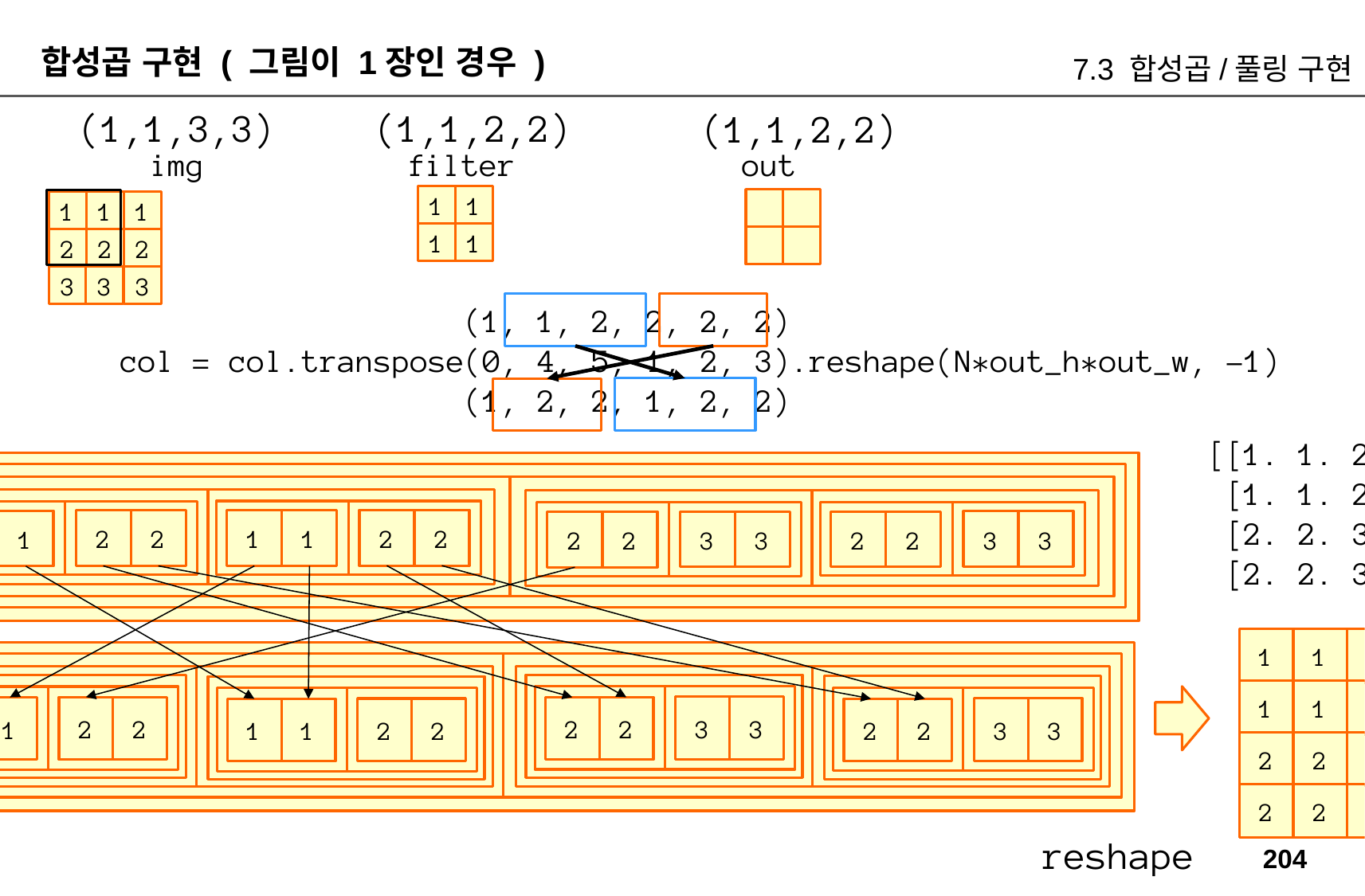

합성곱 구현 ( 그림이 1장인 경우 )
7.3 합성곱/풀링 구현
(1,1,2,2)
(1,1,3,3)
(1,1,2,2)
img
filter
out
1
1

1
1
1
1
1

2
2
2
3
3
3
                   (1, 1, 2, 2, 2, 2)
col = col.transpose(0, 4, 5, 1, 2, 3).reshape(N*out_h*out_w, -1)
                   (1, 2, 2, 1, 2, 2)

[[1. 1. 2. 2.]
 [1. 1. 2. 2.]
 [2. 2. 3. 3.]
 [2. 2. 3. 3.]]

2
2
2
2
1
1
1
1
3
3
3
3
2
2
2
2
1
1
2
2

1
1
2
2

3
3
2
2
2
2
1
1
3
3
2
2
2
2
1
1
2
2
3
3
2
2
3
3
reshape